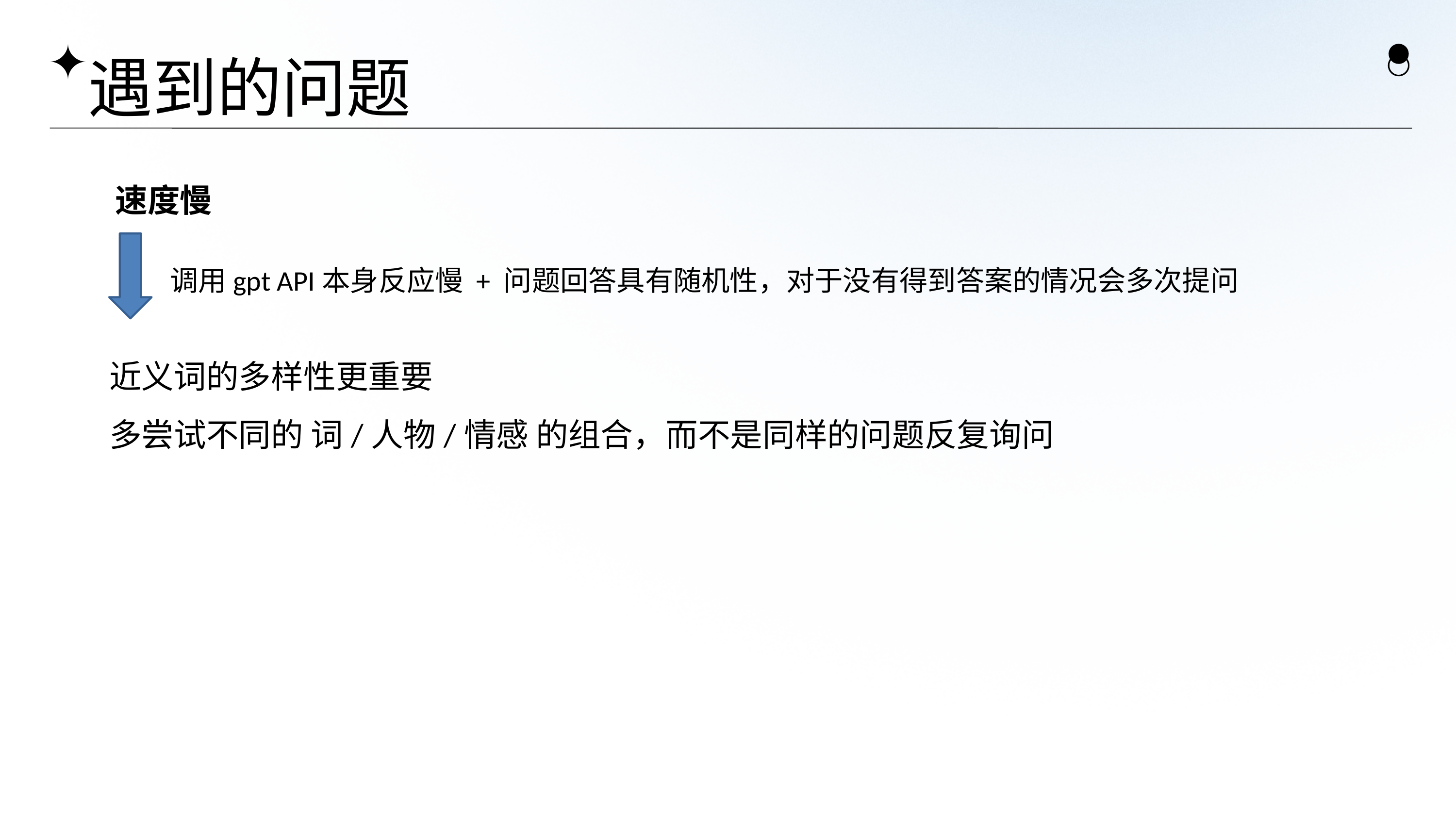

遇到的问题

速度慢

调用gpt API本身反应慢 + 问题回答具有随机性，对于没有得到答案的情况会多次提问
近义词的多样性更重要
多尝试不同的 词/人物/情感 的组合，而不是同样的问题反复询问